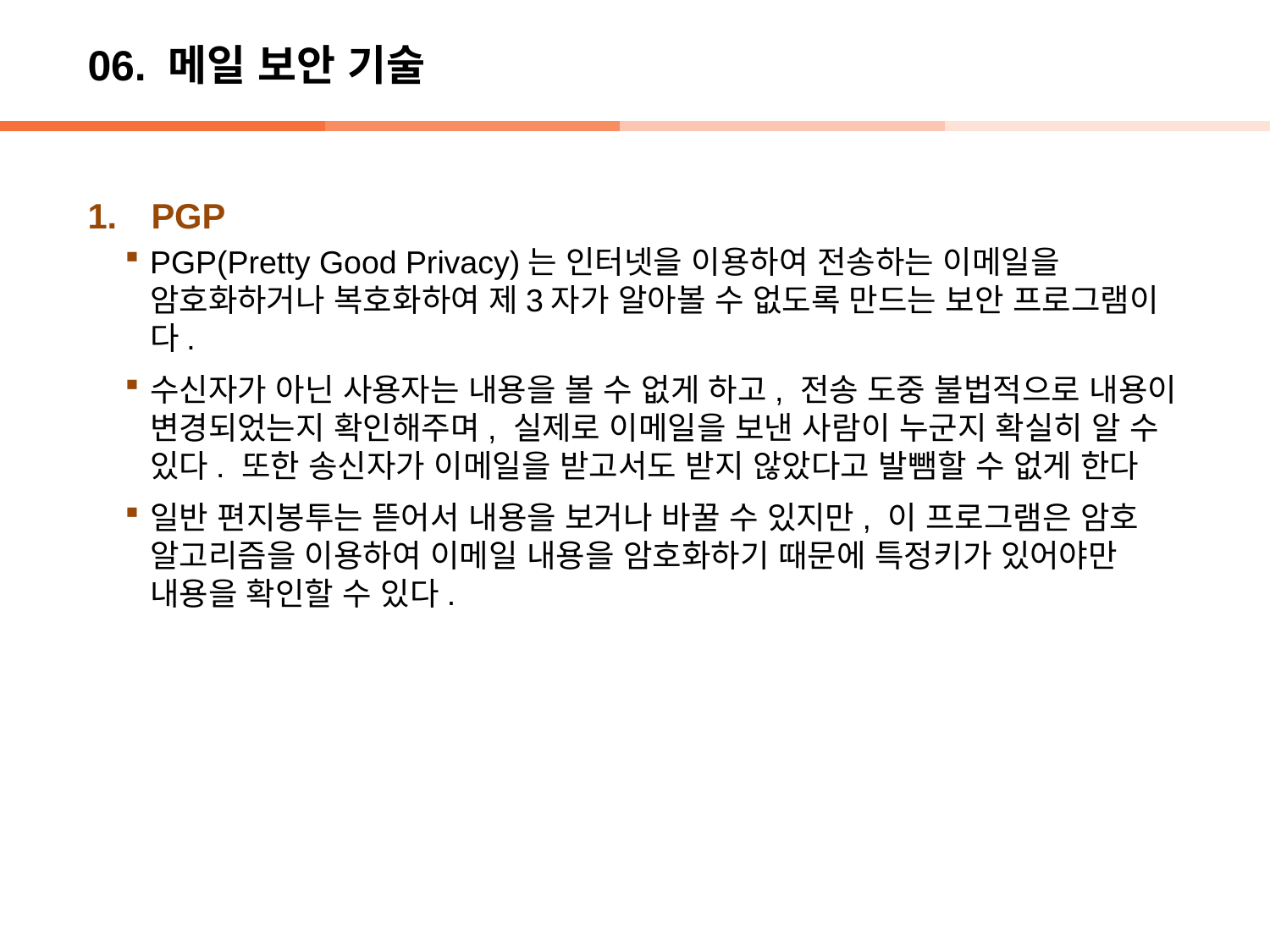

# 06. 메일 보안 기술
PGP
PGP(Pretty Good Privacy)는 인터넷을 이용하여 전송하는 이메일을 암호화하거나 복호화하여 제3자가 알아볼 수 없도록 만드는 보안 프로그램이다.
수신자가 아닌 사용자는 내용을 볼 수 없게 하고, 전송 도중 불법적으로 내용이 변경되었는지 확인해주며, 실제로 이메일을 보낸 사람이 누군지 확실히 알 수 있다. 또한 송신자가 이메일을 받고서도 받지 않았다고 발뺌할 수 없게 한다
일반 편지봉투는 뜯어서 내용을 보거나 바꿀 수 있지만, 이 프로그램은 암호 알고리즘을 이용하여 이메일 내용을 암호화하기 때문에 특정키가 있어야만 내용을 확인할 수 있다.